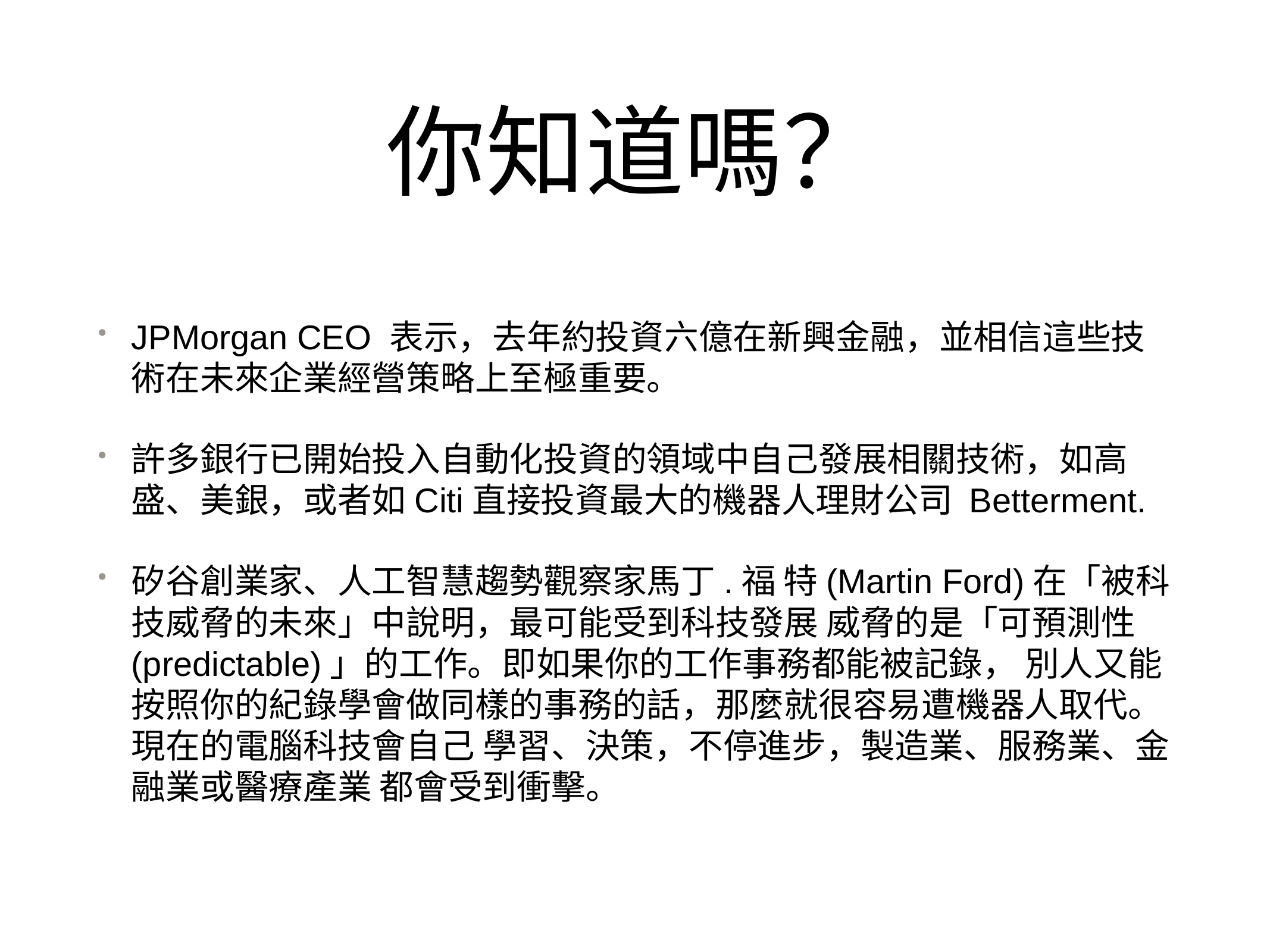

# 你知道嗎？
JPMorgan CEO 表示，去年約投資六億在新興金融，並相信這些技術在未來企業經營策略上至極重要。
許多銀行已開始投入自動化投資的領域中自己發展相關技術，如高盛、美銀，或者如Citi直接投資最大的機器人理財公司 Betterment.
矽谷創業家、人工智慧趨勢觀察家馬丁.福 特(Martin Ford)在「被科技威脅的未來」中說明，最可能受到科技發展 威脅的是「可預測性(predictable)」的工作。即如果你的工作事務都能被記錄， 別人又能按照你的紀錄學會做同樣的事務的話，那麼就很容易遭機器人取代。現在的電腦科技會自己 學習、決策，不停進步，製造業、服務業、金融業或醫療產業 都會受到衝擊。